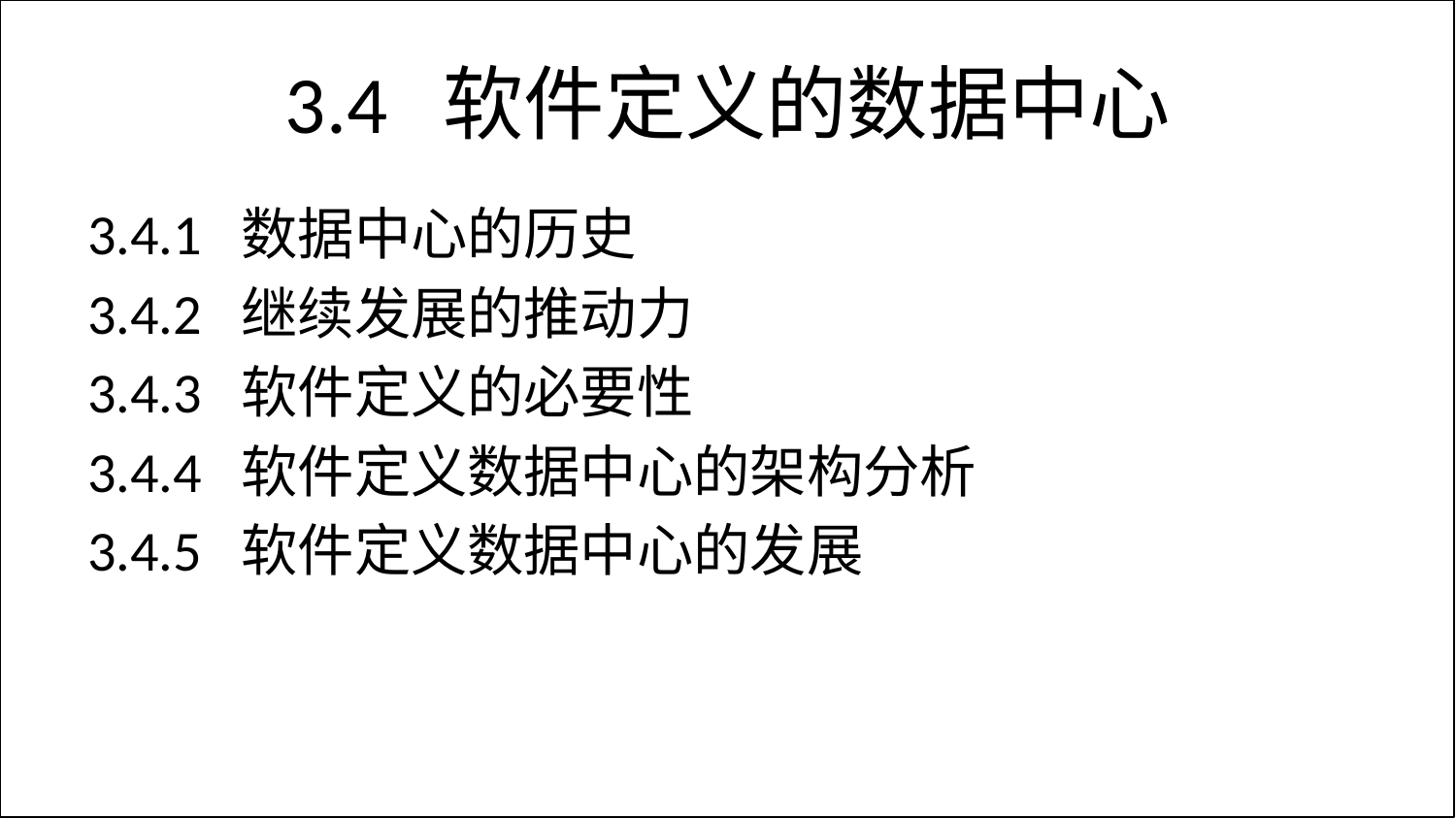

# 3.4  软件定义的数据中心
3.4.1  数据中心的历史
3.4.2  继续发展的推动力
3.4.3  软件定义的必要性
3.4.4  软件定义数据中心的架构分析
3.4.5  软件定义数据中心的发展